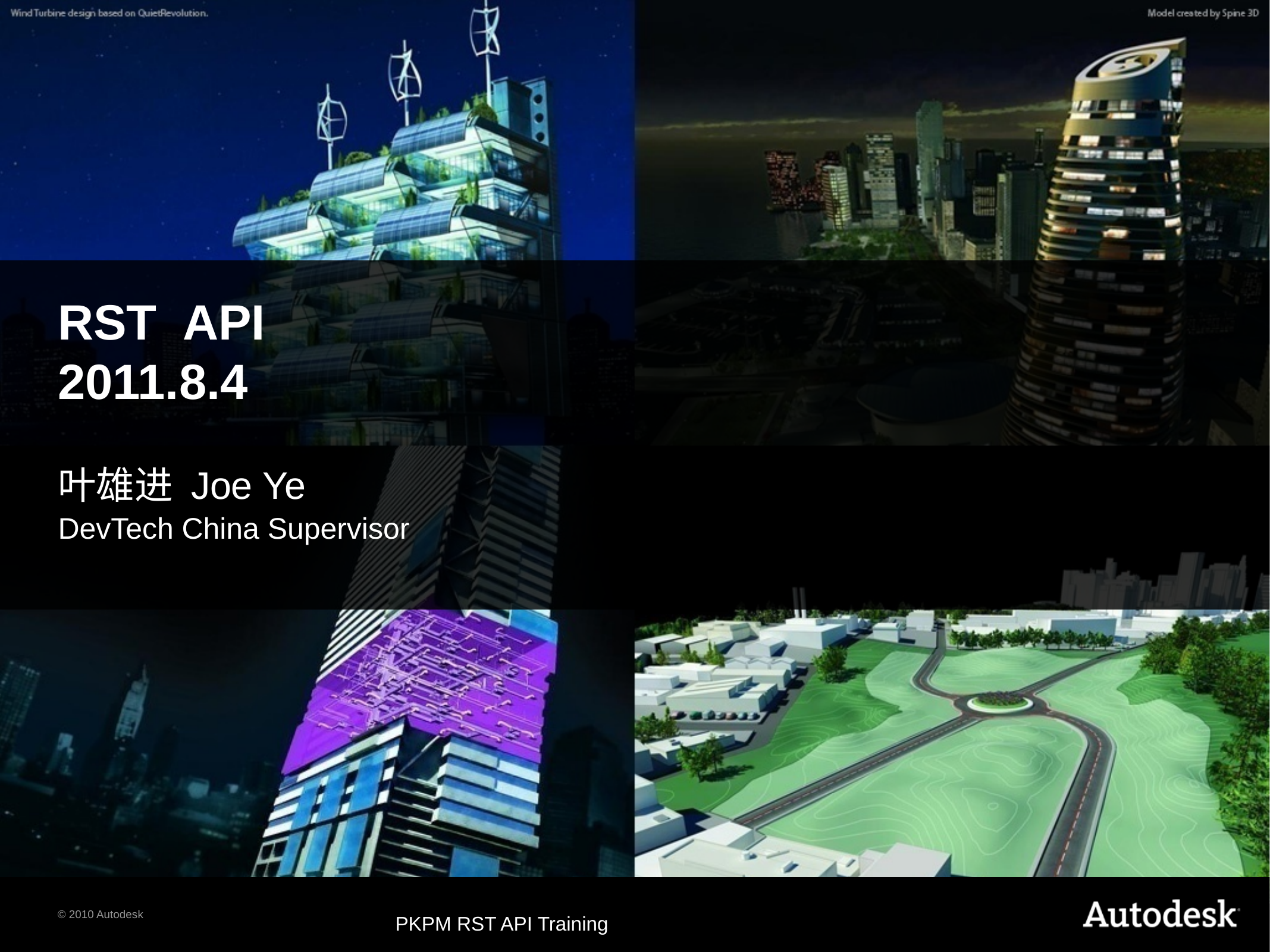

# RST  API 2011.8.4
叶雄进 Joe Ye
DevTech China Supervisor